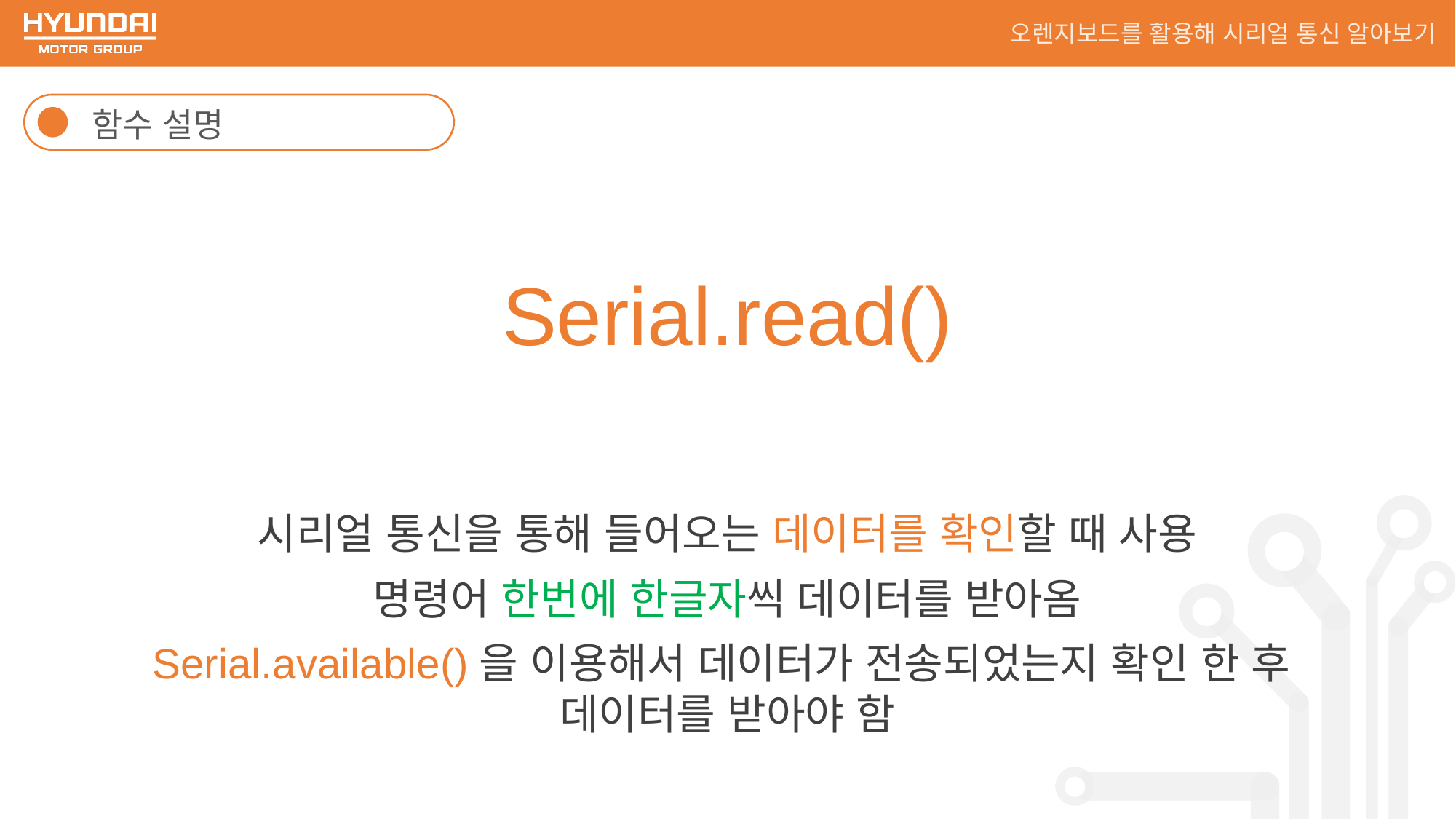

오렌지보드를 활용해 시리얼 통신 알아보기
함수 설명
Serial.read()

시리얼 통신을 통해 들어오는 데이터를 확인할 때 사용

명령어 한번에 한글자씩 데이터를 받아옴

Serial.available()을 이용해서 데이터가 전송되었는지 확인 한 후
데이터를 받아야 함